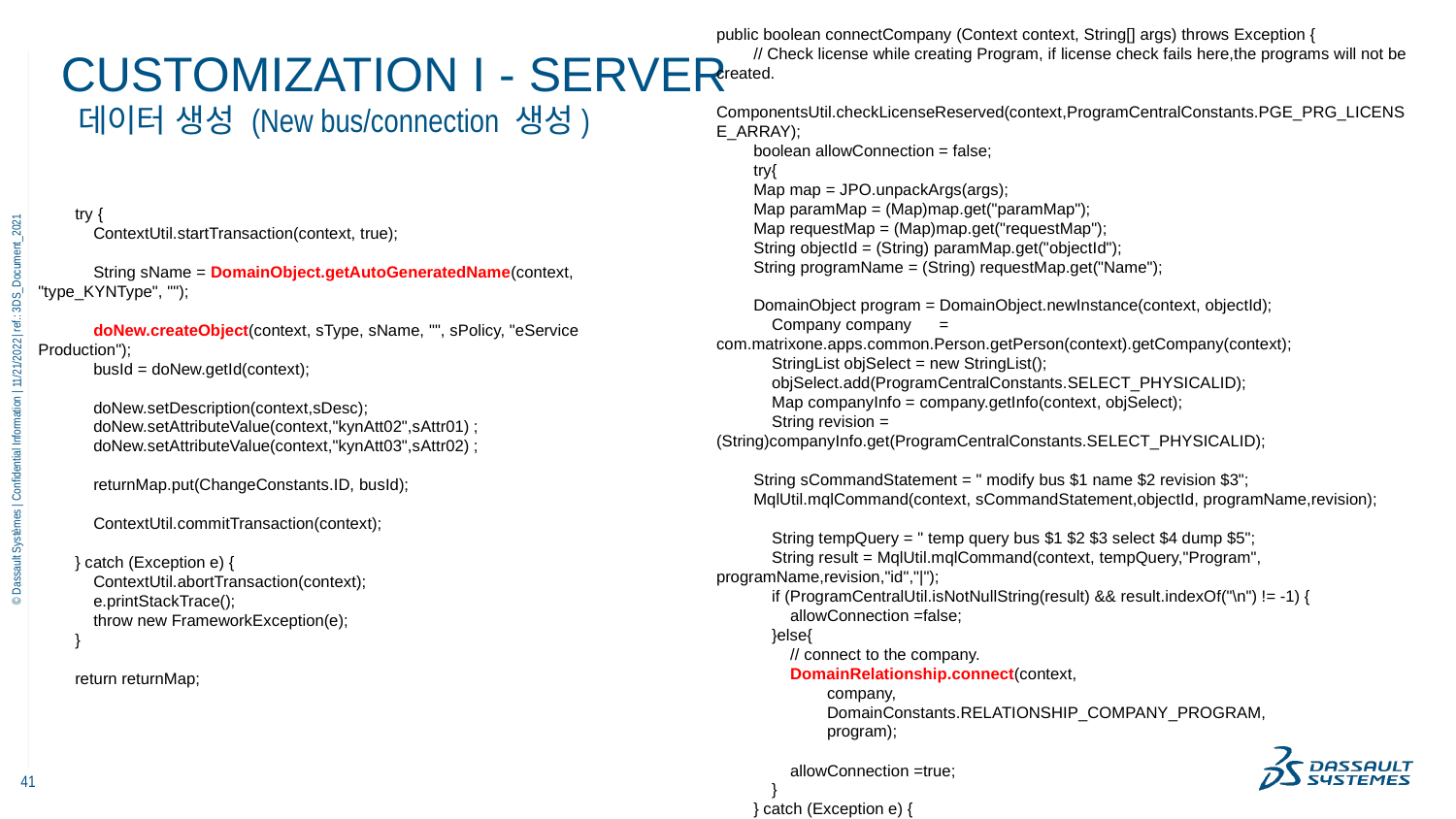

public boolean connectCompany (Context context, String[] args) throws Exception {
        // Check license while creating Program, if license check fails here,the programs will not be created.
        ComponentsUtil.checkLicenseReserved(context,ProgramCentralConstants.PGE_PRG_LICENSE_ARRAY);
        boolean allowConnection = false;
        try{
        Map map = JPO.unpackArgs(args);
        Map paramMap = (Map)map.get("paramMap");
        Map requestMap = (Map)map.get("requestMap");
        String objectId = (String) paramMap.get("objectId");
        String programName = (String) requestMap.get("Name");

        DomainObject program = DomainObject.newInstance(context, objectId);
            Company company      = com.matrixone.apps.common.Person.getPerson(context).getCompany(context);
            StringList objSelect = new StringList();
            objSelect.add(ProgramCentralConstants.SELECT_PHYSICALID);
            Map companyInfo = company.getInfo(context, objSelect);
            String revision = (String)companyInfo.get(ProgramCentralConstants.SELECT_PHYSICALID);

        String sCommandStatement = " modify bus $1 name $2 revision $3";
        MqlUtil.mqlCommand(context, sCommandStatement,objectId, programName,revision);

            String tempQuery = " temp query bus $1 $2 $3 select $4 dump $5";
            String result = MqlUtil.mqlCommand(context, tempQuery,"Program", programName,revision,"id","|");
            if (ProgramCentralUtil.isNotNullString(result) && result.indexOf("\n") != -1) {
                allowConnection =false;
            }else{
                // connect to the company.
                DomainRelationship.connect(context,
                        company,
                        DomainConstants.RELATIONSHIP_COMPANY_PROGRAM,
                        program);

                allowConnection =true;
            }
        } catch (Exception e) {
            throw new MatrixException(e);
        }
        return allowConnection;
    }
# Customization I - server
 데이터 생성 (New bus/connection 생성)
        try {
            ContextUtil.startTransaction(context, true);
            String sName = DomainObject.getAutoGeneratedName(context, "type_KYNType", "");

            doNew.createObject(context, sType, sName, "", sPolicy, "eService Production");
            busId = doNew.getId(context);

            doNew.setDescription(context,sDesc);
            doNew.setAttributeValue(context,"kynAtt02",sAttr01) ;
            doNew.setAttributeValue(context,"kynAtt03",sAttr02) ;
            returnMap.put(ChangeConstants.ID, busId);

            ContextUtil.commitTransaction(context);
        } catch (Exception e) {
            ContextUtil.abortTransaction(context);
            e.printStackTrace();
            throw new FrameworkException(e);
        }
        return returnMap;
11/21/2022